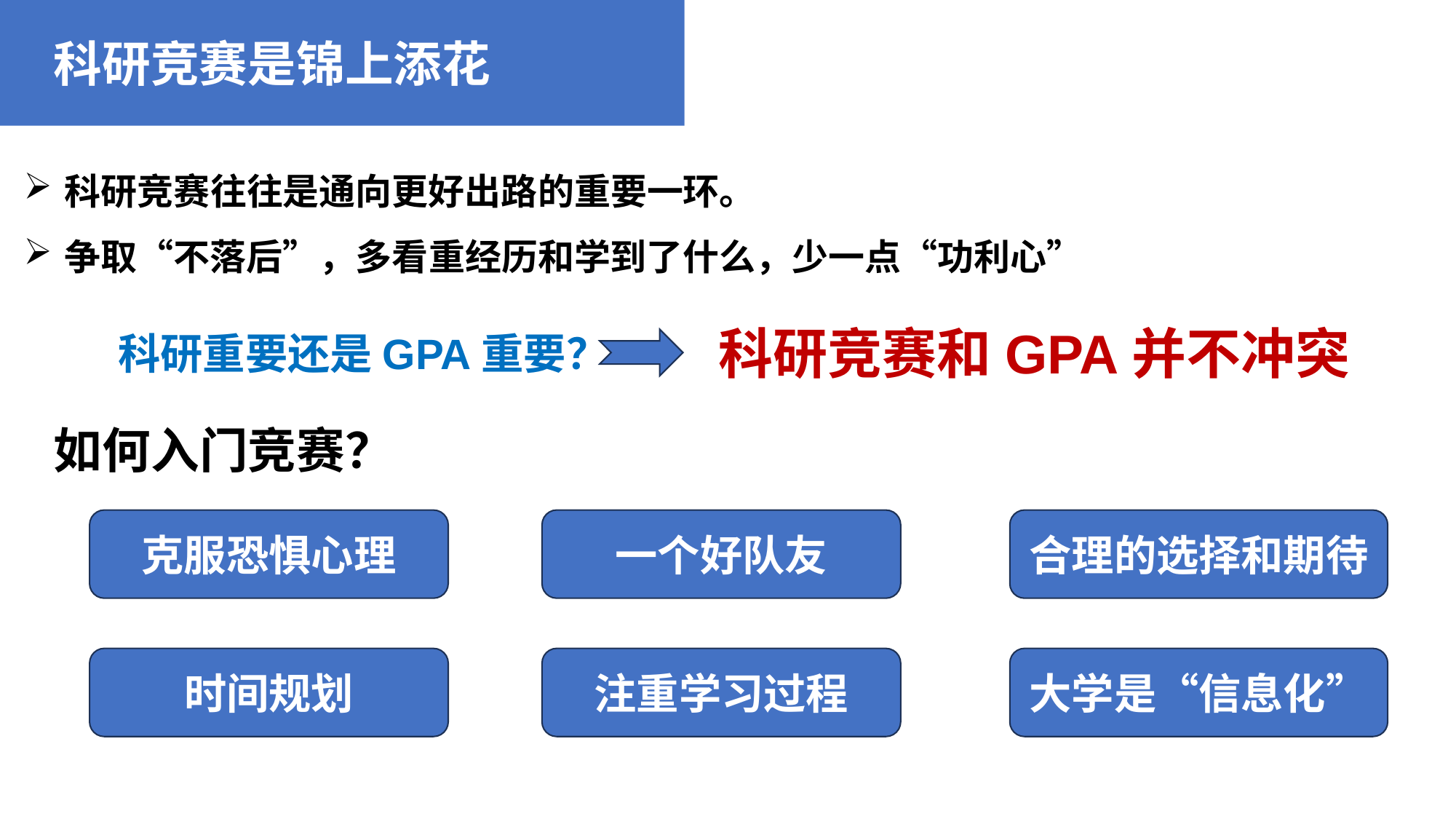

科研竞赛是锦上添花
科研竞赛往往是通向更好出路的重要一环。
争取“不落后”，多看重经历和学到了什么，少一点“功利心”

科研竞赛和GPA并不冲突
科研重要还是GPA重要？

如何入门竞赛？
克服恐惧心理
一个好队友
合理的选择和期待
时间规划
注重学习过程
大学是“信息化”